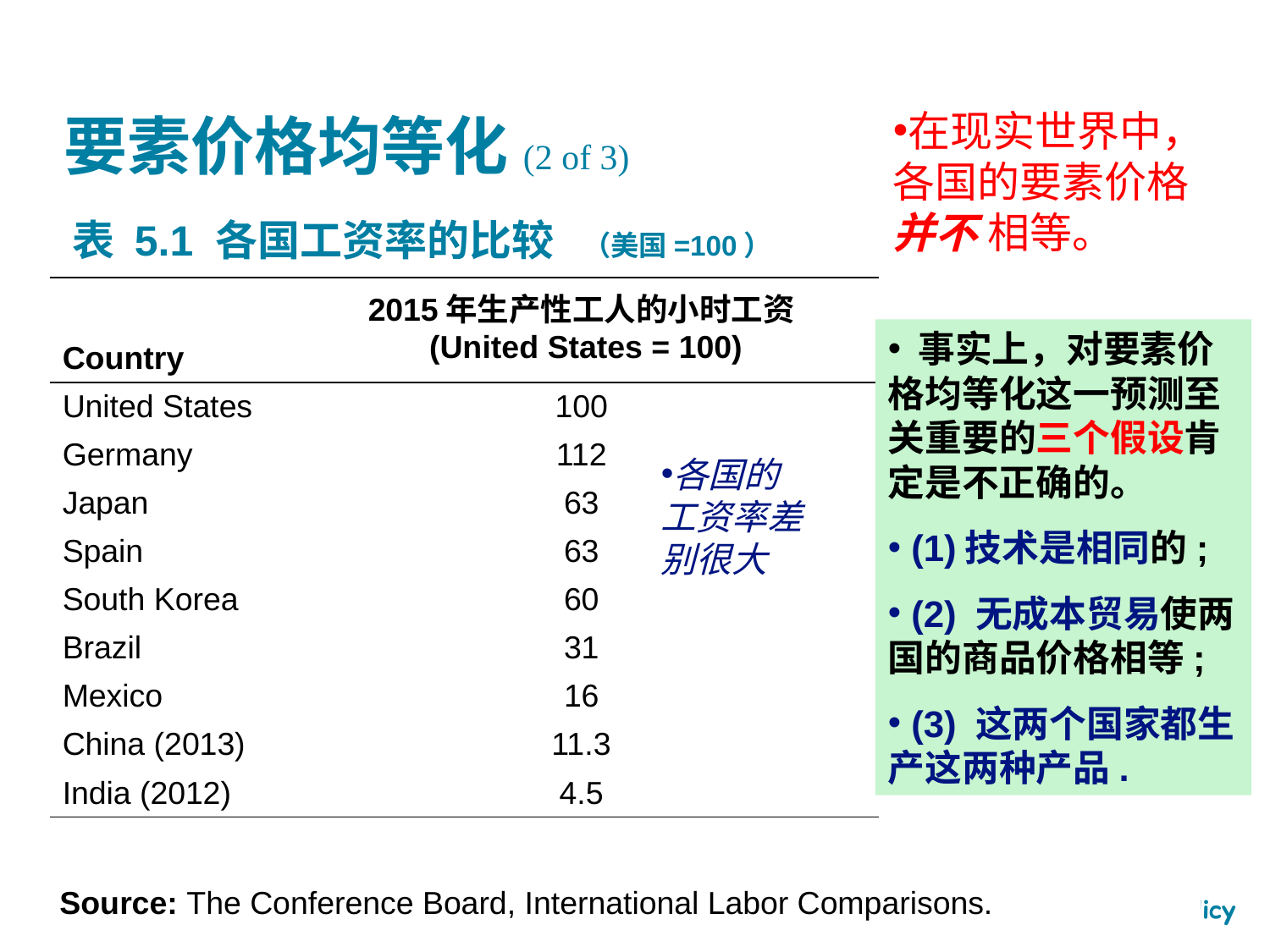

要素价格均等化(2 of 3)
在现实世界中，各国的要素价格并不 相等。
# 表 5.1 各国工资率的比较   （美国=100）
| Country | 2015年生产性工人的小时工资 (United States = 100) |
| --- | --- |
| United States | 100 |
| Germany | 112 |
| Japan | 63 |
| Spain | 63 |
| South Korea | 60 |
| Brazil | 31 |
| Mexico | 16 |
| China (2013) | 11.3 |
| India (2012) | 4.5 |
 事实上，对要素价格均等化这一预测至关重要的三个假设肯定是不正确的。
 (1)技术是相同的;
 (2) 无成本贸易使两国的商品价格相等;
 (3) 这两个国家都生产这两种产品.
各国的工资率差别很大
Source: The Conference Board, International Labor Comparisons.